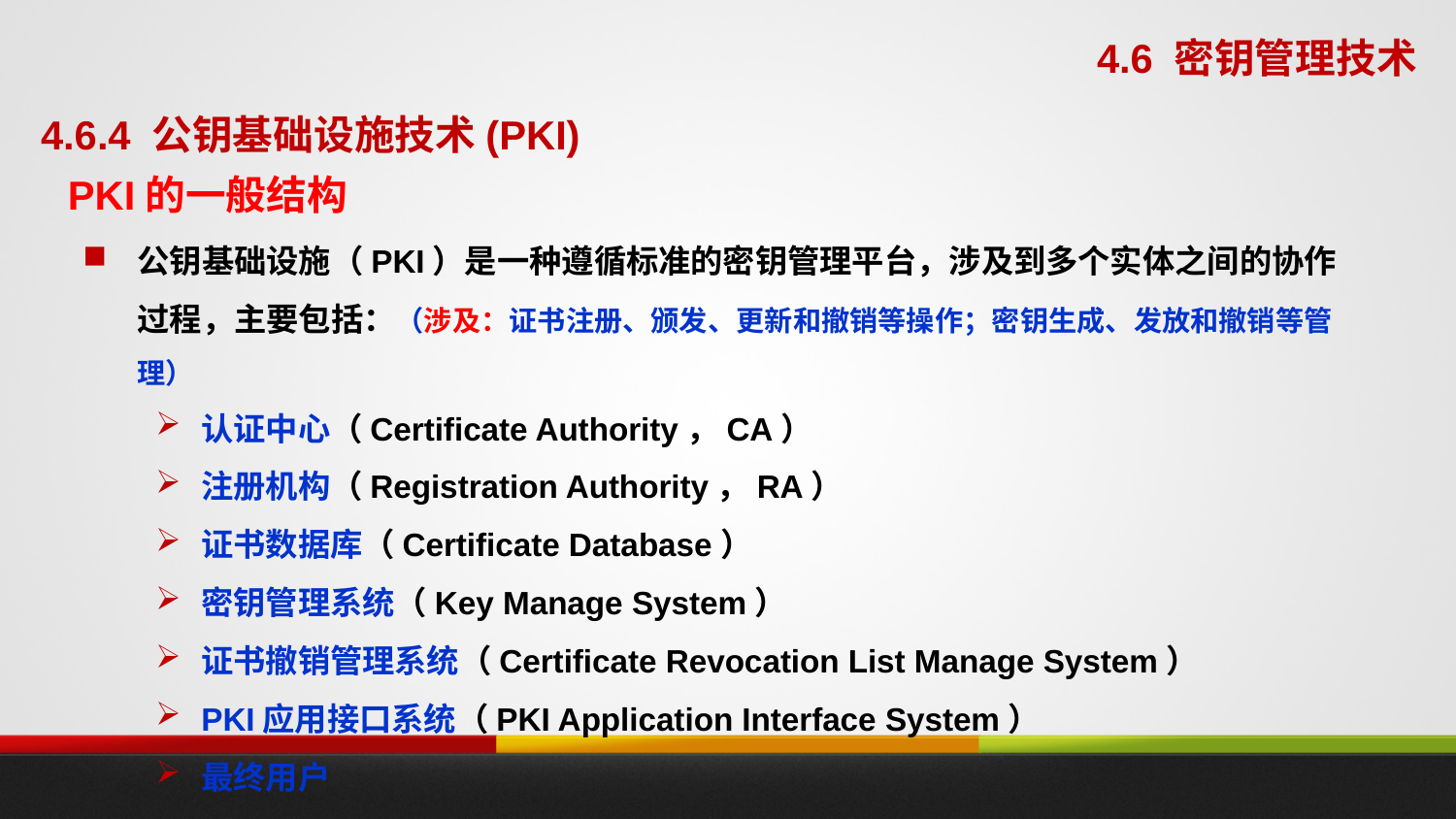

4.6 密钥管理技术
4.6.4 公钥基础设施技术(PKI)
PKI的一般结构
公钥基础设施（PKI）是一种遵循标准的密钥管理平台，涉及到多个实体之间的协作过程，主要包括：（涉及：证书注册、颁发、更新和撤销等操作；密钥生成、发放和撤销等管理）
认证中心（Certificate Authority，CA）
注册机构（Registration Authority，RA）
证书数据库（Certificate Database）
密钥管理系统（Key Manage System）
证书撤销管理系统（Certificate Revocation List Manage System）
PKI应用接口系统（PKI Application Interface System）
最终用户